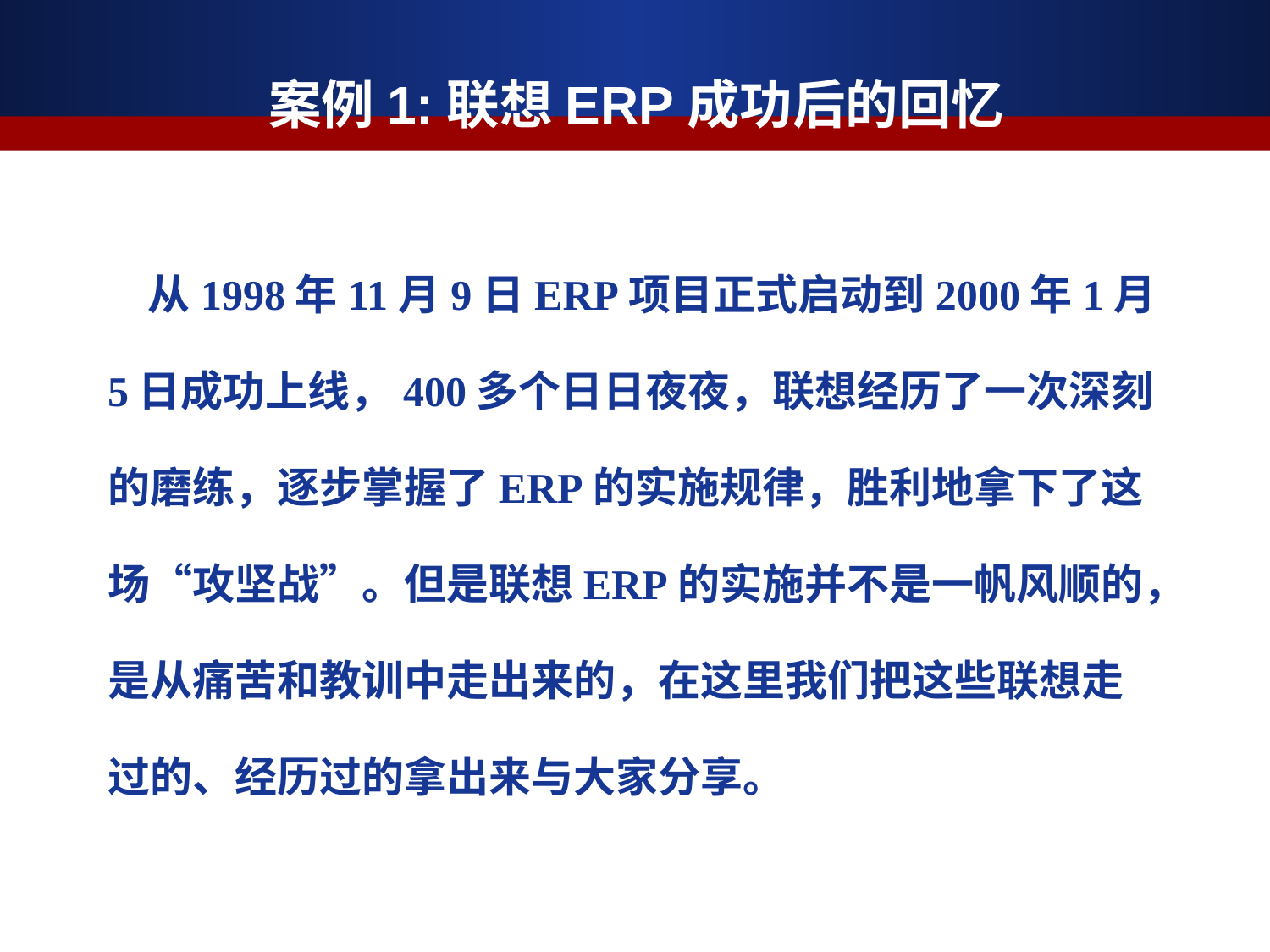

# 案例1:联想ERP成功后的回忆
    从1998年11月9日ERP项目正式启动到2000年1月5日成功上线，400多个日日夜夜，联想经历了一次深刻的磨练，逐步掌握了ERP的实施规律，胜利地拿下了这场“攻坚战”。但是联想ERP的实施并不是一帆风顺的，是从痛苦和教训中走出来的，在这里我们把这些联想走过的、经历过的拿出来与大家分享。